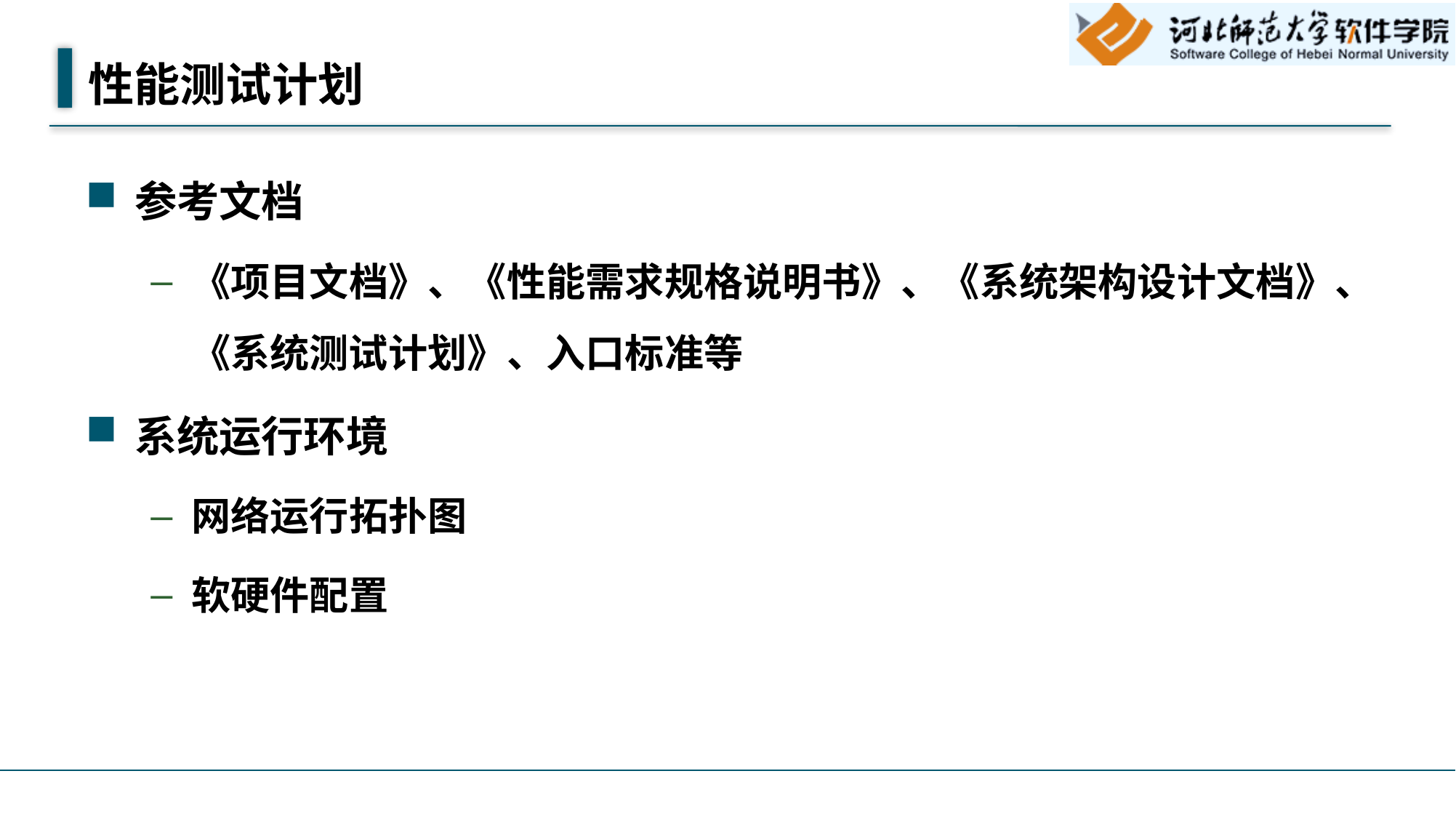

# 性能测试计划
参考文档
《项目文档》、《性能需求规格说明书》、《系统架构设计文档》、《系统测试计划》、入口标准等
系统运行环境
网络运行拓扑图
软硬件配置